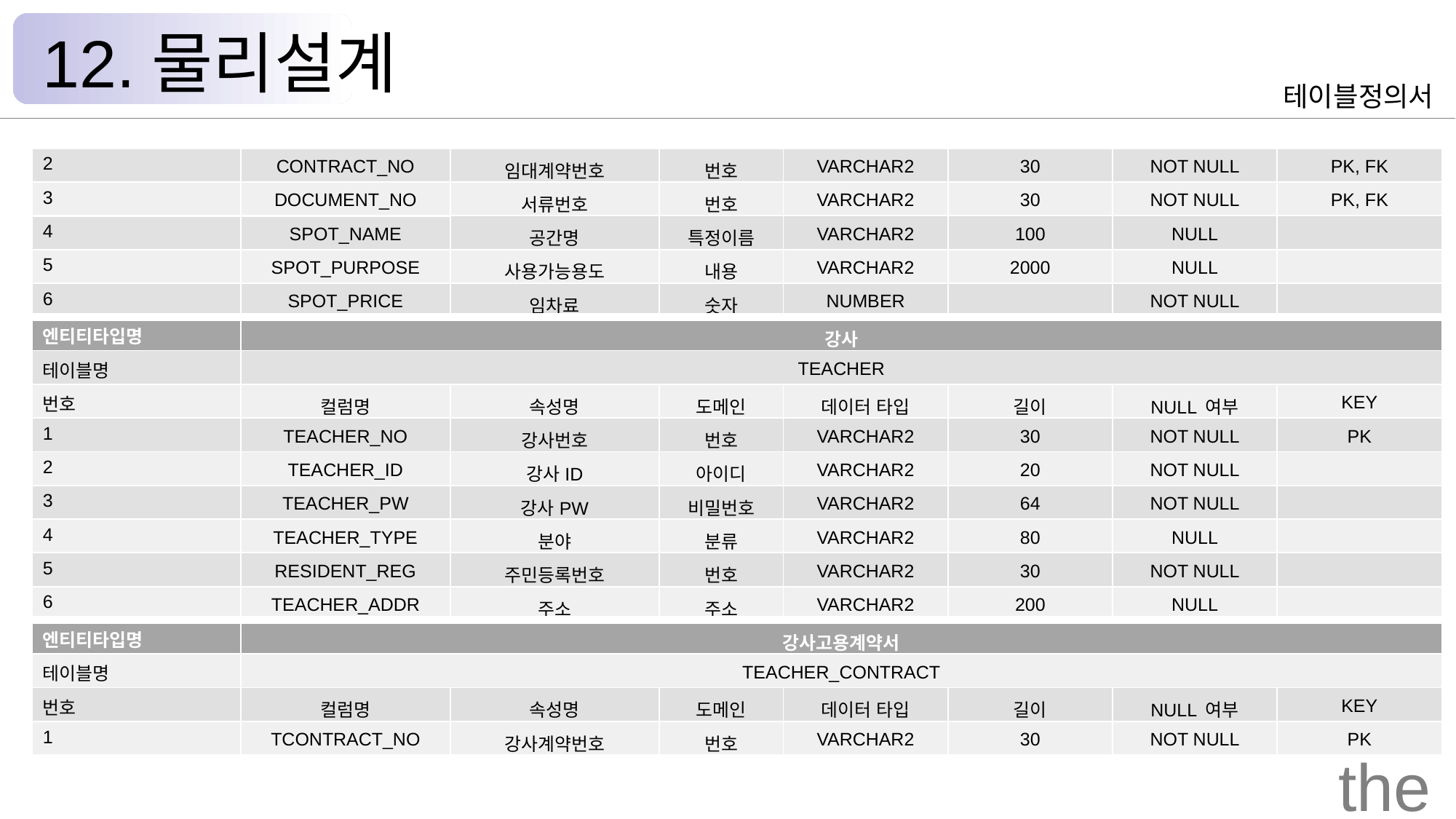

12.물리설계

테이블정의서
| 2 | CONTRACT\_NO | 임대계약번호 | 번호 | VARCHAR2 | 30 | NOT NULL | PK, FK |
| --- | --- | --- | --- | --- | --- | --- | --- |
| 3 | DOCUMENT\_NO | 서류번호 | 번호 | VARCHAR2 | 30 | NOT NULL | PK, FK |
| 4 | SPOT\_NAME | 공간명 | 특정이름 | VARCHAR2 | 100 | NULL |  |
| 5 | SPOT\_PURPOSE | 사용가능용도 | 내용 | VARCHAR2 | 2000 | NULL |  |
| 6 | SPOT\_PRICE | 임차료 | 숫자 | NUMBER |  | NOT NULL |  |
| 엔티티타입명 | 강사 |  |  |  |  |  |  |
| 테이블명 | TEACHER |  |  |  |  |  |  |
| 번호 | 컬럼명 | 속성명 | 도메인 | 데이터 타입 | 길이 | NULL 여부 | KEY |
| 1 | TEACHER\_NO | 강사번호 | 번호 | VARCHAR2 | 30 | NOT NULL | PK |
| 2 | TEACHER\_ID | 강사ID | 아이디 | VARCHAR2 | 20 | NOT NULL |  |
| 3 | TEACHER\_PW | 강사PW | 비밀번호 | VARCHAR2 | 64 | NOT NULL |  |
| 4 | TEACHER\_TYPE | 분야 | 분류 | VARCHAR2 | 80 | NULL |  |
| 5 | RESIDENT\_REG | 주민등록번호 | 번호 | VARCHAR2 | 30 | NOT NULL |  |
| 6 | TEACHER\_ADDR | 주소 | 주소 | VARCHAR2 | 200 | NULL |  |
| 엔티티타입명 | 강사고용계약서 |  |  |  |  |  |  |
| 테이블명 | TEACHER\_CONTRACT |  |  |  |  |  |  |
| 번호 | 컬럼명 | 속성명 | 도메인 | 데이터 타입 | 길이 | NULL 여부 | KEY |
| 1 | TCONTRACT\_NO | 강사계약번호 | 번호 | VARCHAR2 | 30 | NOT NULL | PK |
the Palace